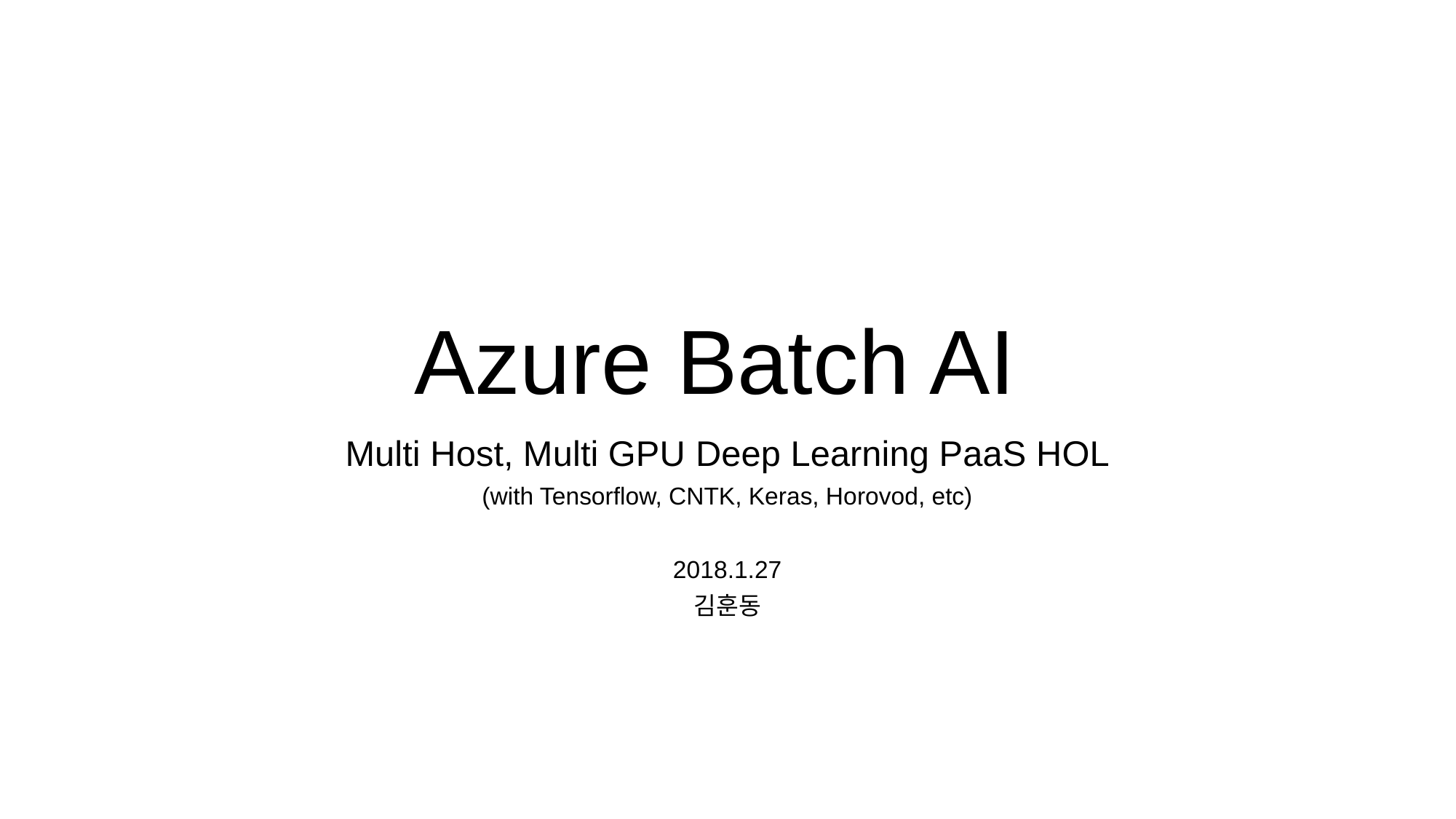

# Azure Batch AI
Multi Host, Multi GPU Deep Learning PaaS HOL
(with Tensorflow, CNTK, Keras, Horovod, etc)

2018.1.27
김훈동